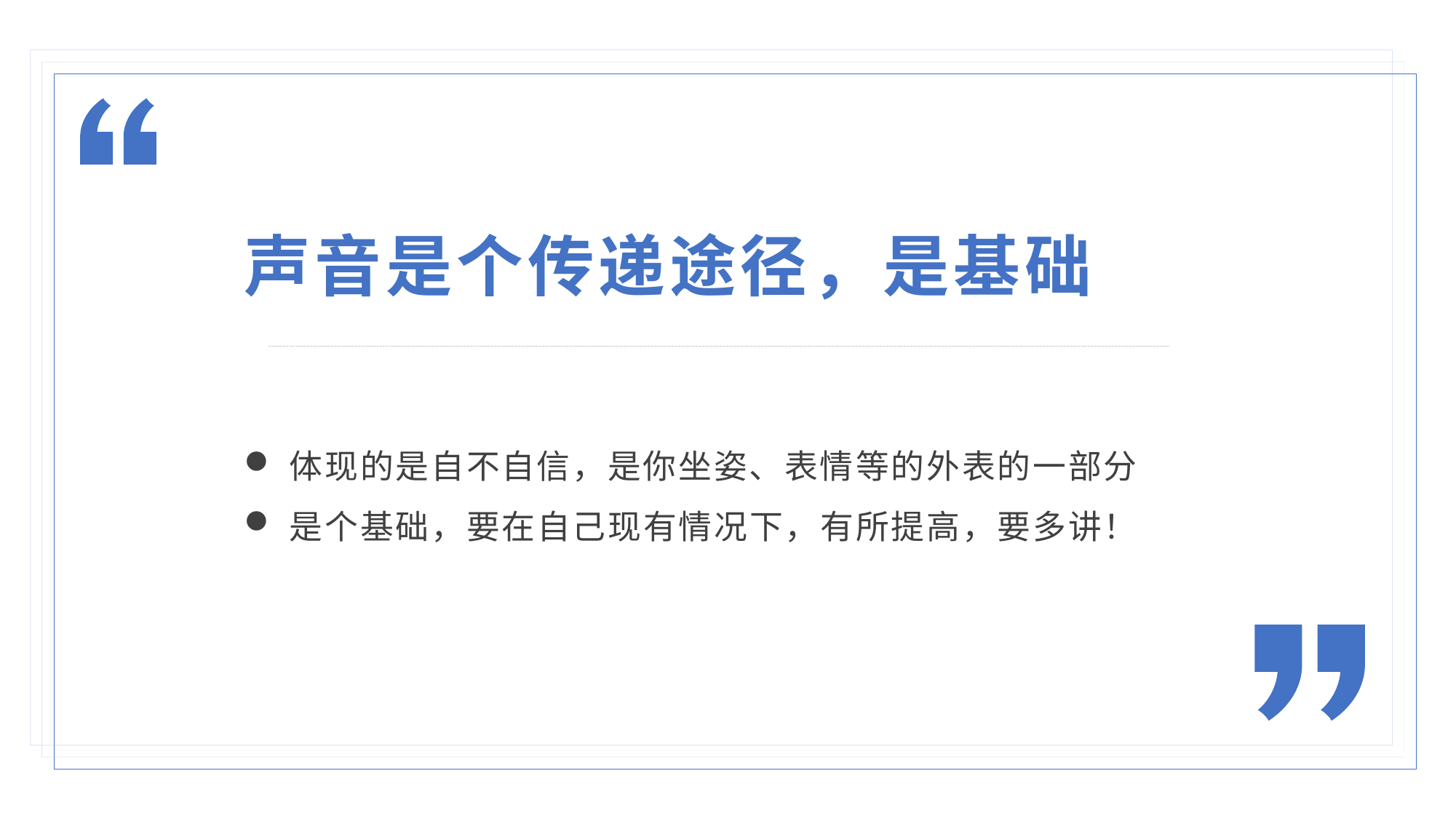

声音是个传递途径，是基础
体现的是自不自信，是你坐姿、表情等的外表的一部分
是个基础，要在自己现有情况下，有所提高，要多讲！